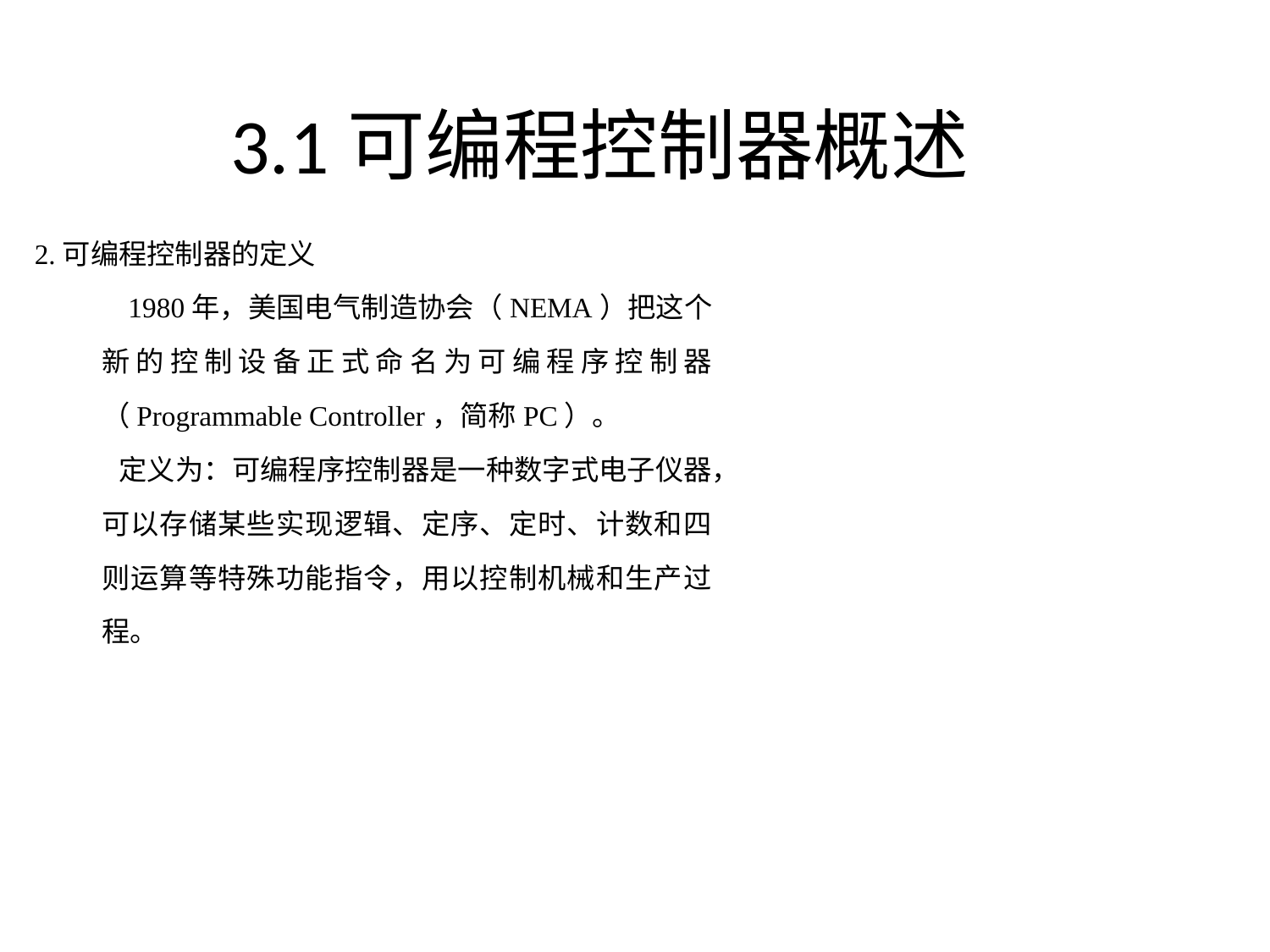

# 3.1可编程控制器概述
 2.可编程控制器的定义
              1980年，美国电气制造协会（NEMA）把这个新的控制设备正式命名为可编程序控制器（Programmable Controller，简称PC）。
             定义为：可编程序控制器是一种数字式电子仪器，可以存储某些实现逻辑、定序、定时、计数和四则运算等特殊功能指令，用以控制机械和生产过程。